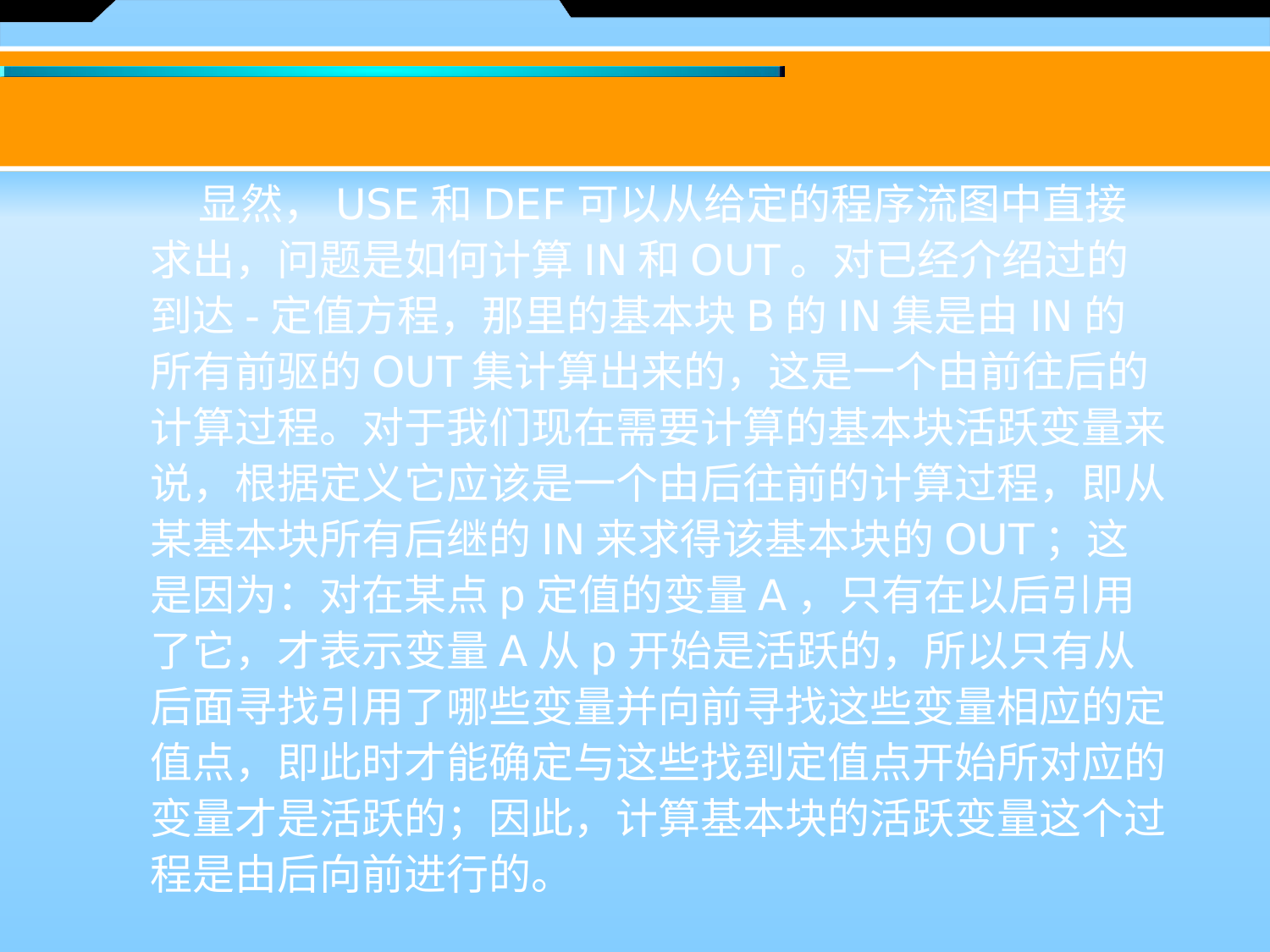

#
         显然，USE和DEF可以从给定的程序流图中直接求出，问题是如何计算IN和OUT。对已经介绍过的到达-定值方程，那里的基本块B的IN集是由IN的所有前驱的OUT集计算出来的，这是一个由前往后的计算过程。对于我们现在需要计算的基本块活跃变量来说，根据定义它应该是一个由后往前的计算过程，即从某基本块所有后继的IN来求得该基本块的OUT；这是因为：对在某点p定值的变量A，只有在以后引用了它，才表示变量A从p开始是活跃的，所以只有从后面寻找引用了哪些变量并向前寻找这些变量相应的定值点，即此时才能确定与这些找到定值点开始所对应的变量才是活跃的；因此，计算基本块的活跃变量这个过程是由后向前进行的。